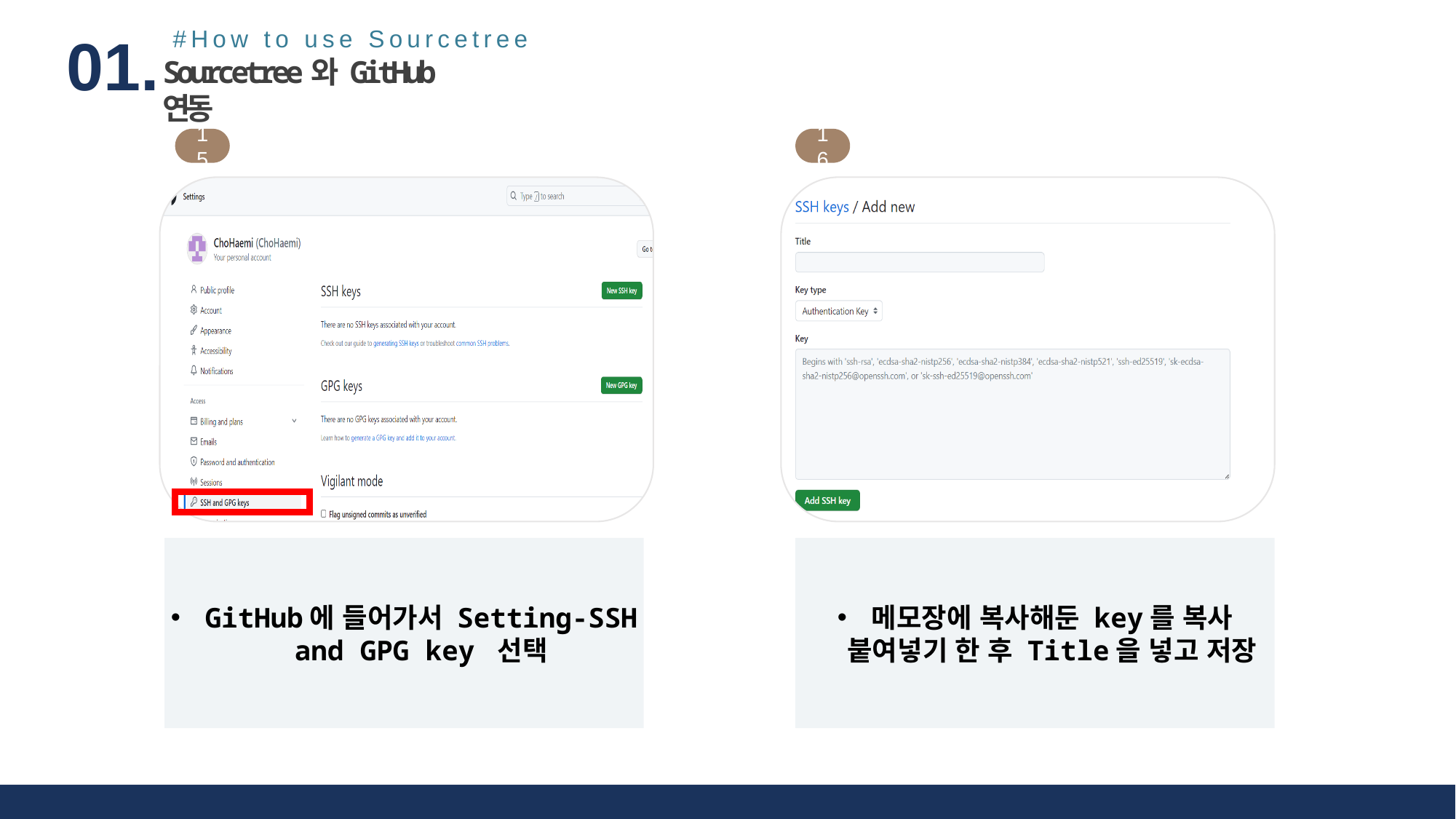

#How to use Sourcetree
01.
Sourcetree와 GitHub 연동
15

16

GitHub에 들어가서 Setting-SSH and GPG key 선택
메모장에 복사해둔 key를 복사 붙여넣기 한 후 Title을 넣고 저장